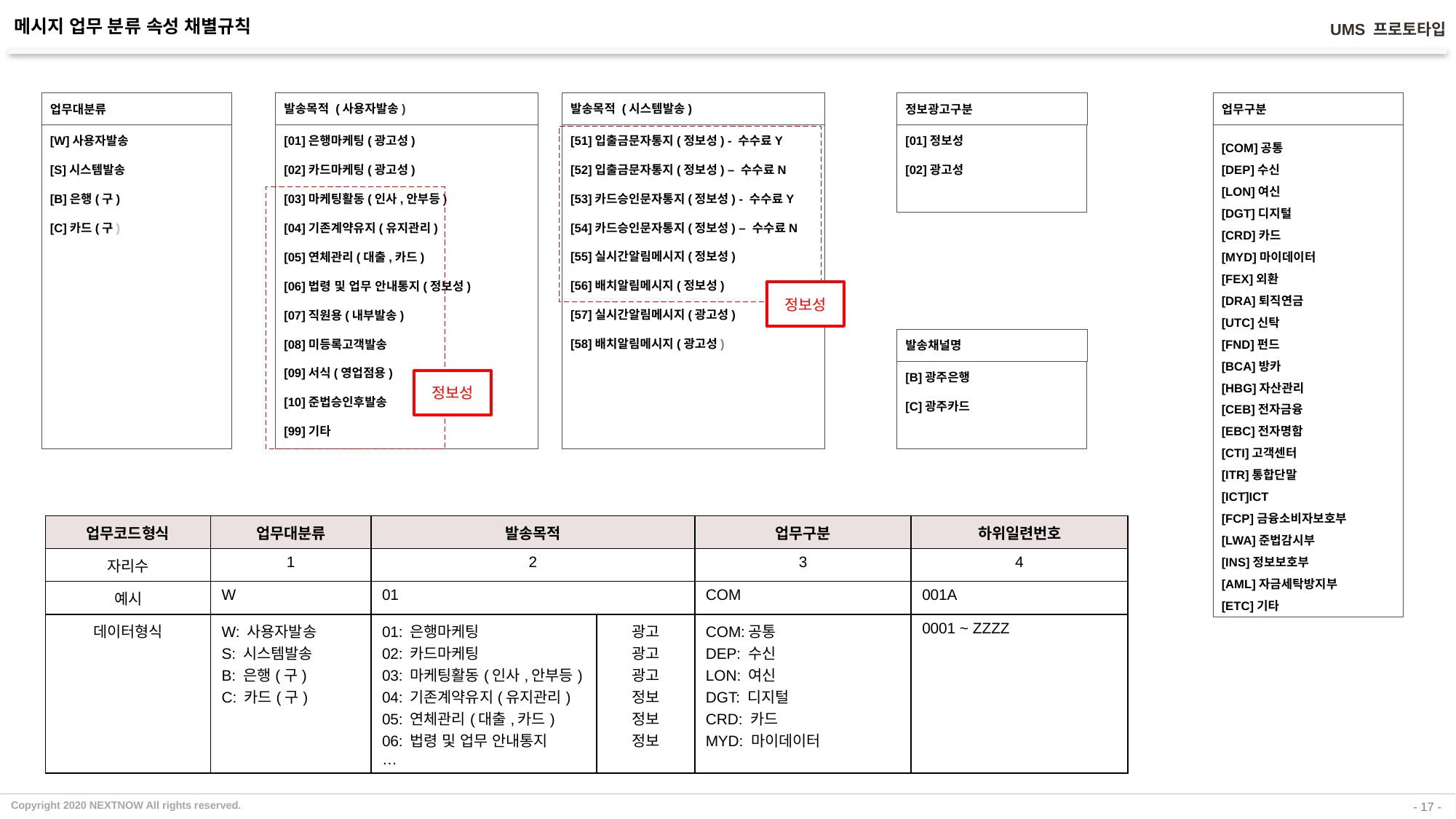

메시지 업무 분류 속성 채별규칙
발송목적 (사용자발송)
발송목적 (시스템발송)
업무대분류
정보광고구분
업무구분
[51]입출금문자통지(정보성) - 수수료Y

[52]입출금문자통지(정보성) – 수수료N

[53]카드승인문자통지(정보성) - 수수료Y

[54]카드승인문자통지(정보성) – 수수료N

[55]실시간알림메시지(정보성)

[56]배치알림메시지(정보성)

[57]실시간알림메시지(광고성)

[58]배치알림메시지(광고성)

[W]사용자발송

[S]시스템발송

[B]은행(구)

[C]카드(구)
[01]은행마케팅(광고성)

[02]카드마케팅(광고성)

[03]마케팅활동(인사,안부등)

[04]기존계약유지(유지관리)

[05]연체관리(대출,카드)

[06]법령 및 업무 안내통지(정보성)

[07]직원용(내부발송)

[08]미등록고객발송

[09]서식(영업점용)

[10]준법승인후발송

[99]기타
[01]정보성

[02]광고성
[COM]공통
[DEP]수신
[LON]여신
[DGT]디지털
[CRD]카드
[MYD]마이데이터
[FEX]외환
[DRA]퇴직연금
[UTC]신탁
[FND]펀드
[BCA]방카
[HBG]자산관리
[CEB]전자금융
[EBC]전자명함
[CTI]고객센터
[ITR]통합단말
[ICT]ICT
[FCP]금융소비자보호부
[LWA]준법감시부
[INS]정보보호부
[AML]자금세탁방지부
[ETC]기타

정보성
발송채널명
[B]광주은행

[C]광주카드
정보성
| 업무코드형식 | 업무대분류 | 발송목적 |  | 업무구분 | 하위일련번호 |
| --- | --- | --- | --- | --- | --- |
| 자리수 | 1 | 2 |  | 3 | 4 |
| 예시 | W | 01 |  | COM | 001A |
| 데이터형식 | W: 사용자발송 S: 시스템발송 B: 은행(구) C: 카드(구) | 01: 은행마케팅 02: 카드마케팅 03: 마케팅활동(인사,안부등) 04: 기존계약유지(유지관리) 05: 연체관리(대출,카드) 06: 법령 및 업무 안내통지 … | 광고 광고 광고 정보 정보 정보 | COM:공통 DEP: 수신 LON: 여신 DGT: 디지털 CRD: 카드 MYD: 마이데이터 | 0001 ~ ZZZZ |